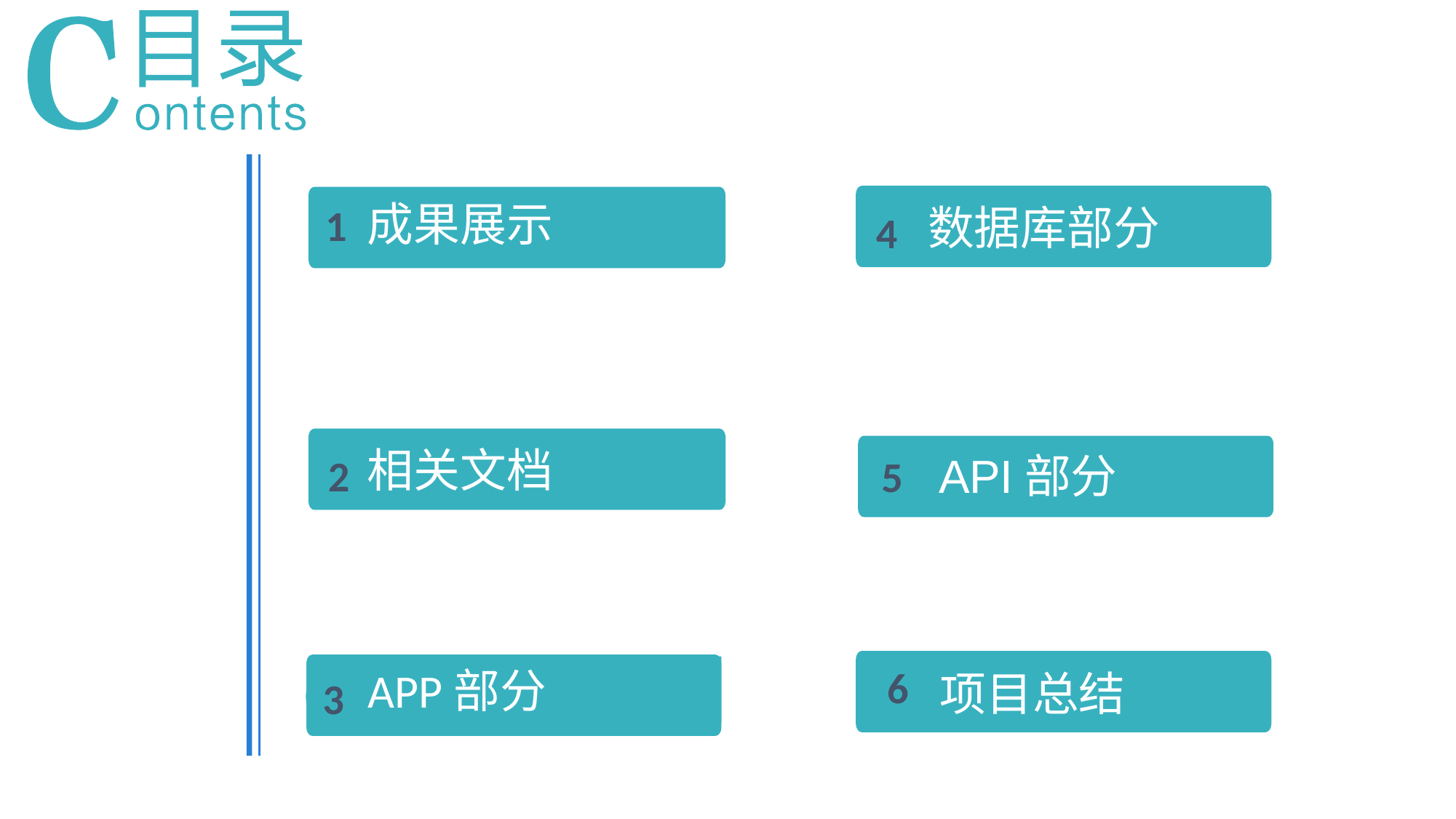

数据库部分
4

成果展示
1

相关文档
2

API部分
5

6

项目总结

APP部分

3